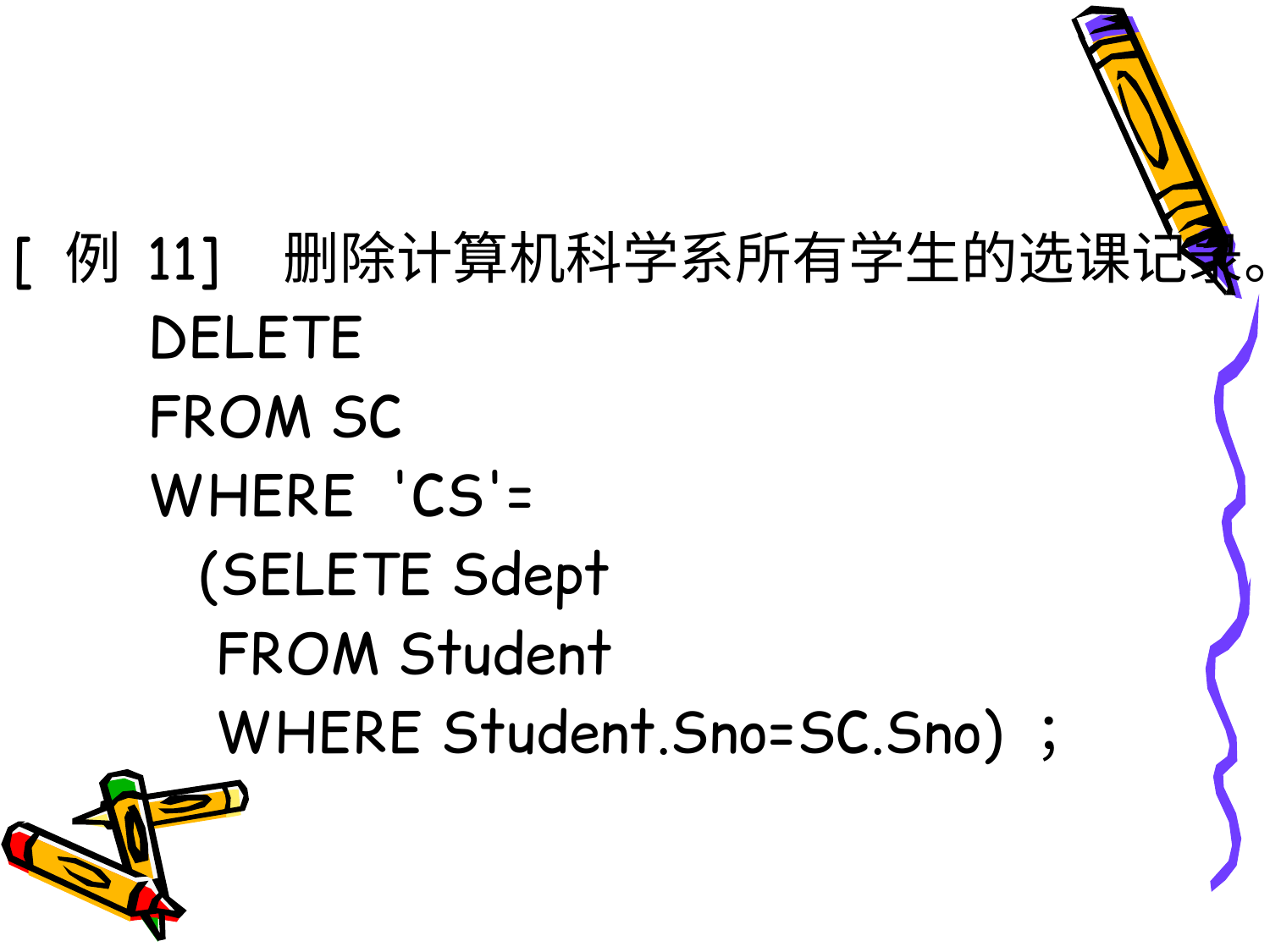

#
[ 例 11]   删除计算机科学系所有学生的选课记录。
        DELETE
        FROM SC
        WHERE  'CS'=
           (SELETE Sdept
            FROM Student
            WHERE Student.Sno=SC.Sno) ；